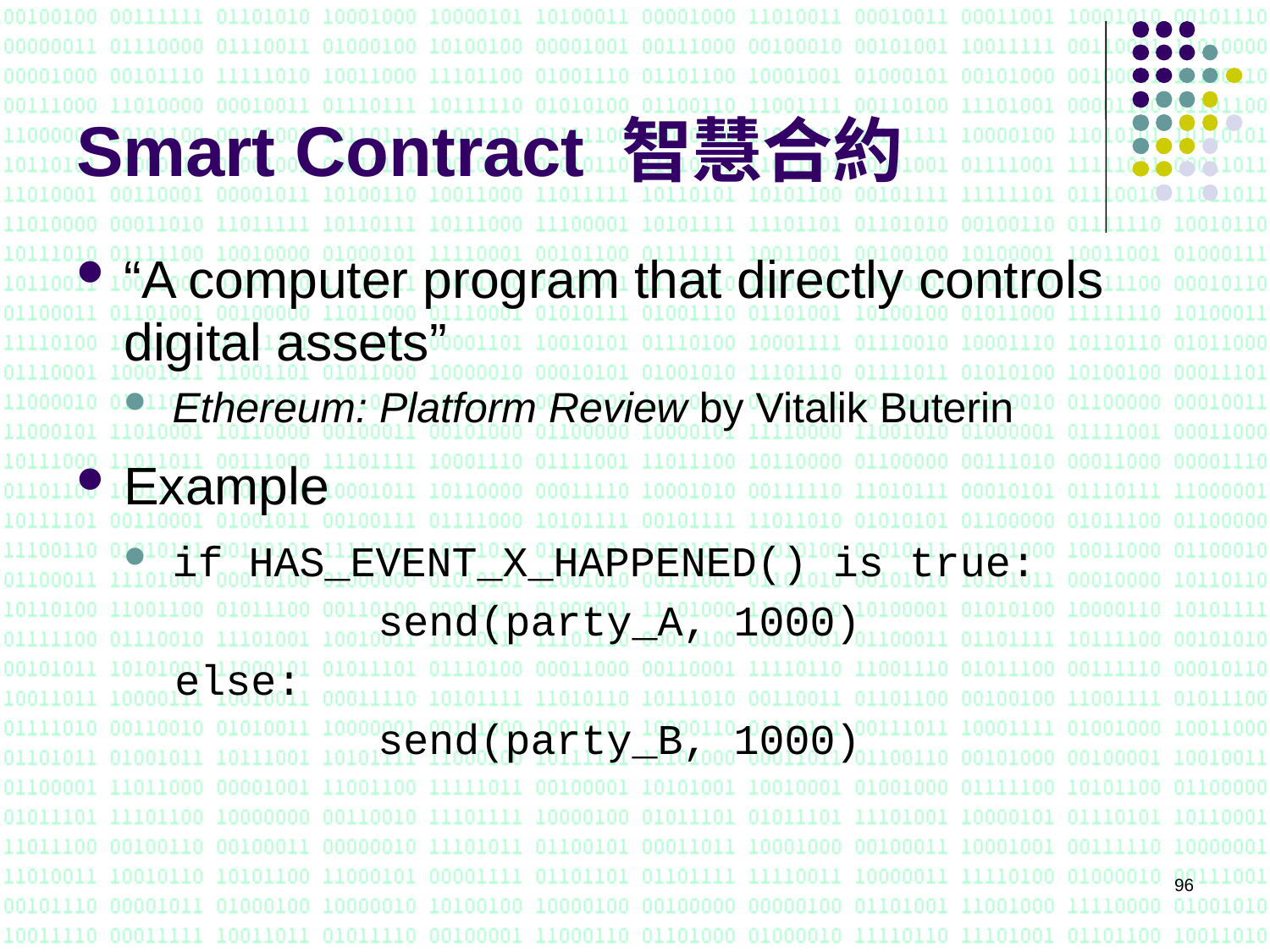

# Smart Contract 智慧合約
“A computer program that directly controls digital assets”
Ethereum: Platform Review by Vitalik Buterin
Example
if HAS_EVENT_X_HAPPENED() is true:
		send(party_A, 1000)
  else:
		send(party_B, 1000)
96